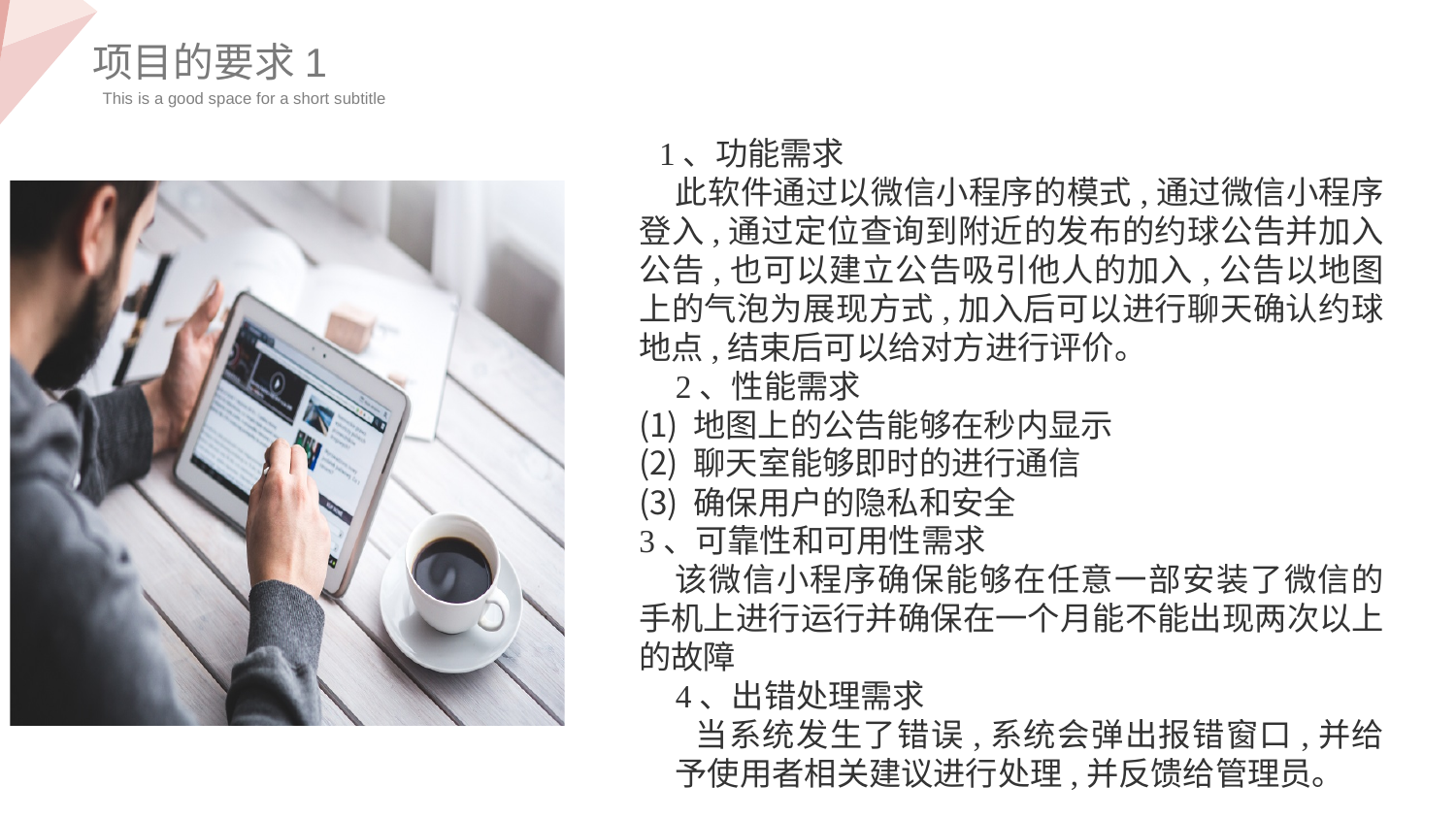

项目的要求1
This is a good space for a short subtitle
1、功能需求
此软件通过以微信小程序的模式,通过微信小程序登入,通过定位查询到附近的发布的约球公告并加入公告,也可以建立公告吸引他人的加入,公告以地图上的气泡为展现方式,加入后可以进行聊天确认约球地点,结束后可以给对方进行评价。
2、性能需求
地图上的公告能够在秒内显示
聊天室能够即时的进行通信
确保用户的隐私和安全
3、可靠性和可用性需求
该微信小程序确保能够在任意一部安装了微信的手机上进行运行并确保在一个月能不能出现两次以上的故障
4、出错处理需求
当系统发生了错误,系统会弹出报错窗口,并给予使用者相关建议进行处理,并反馈给管理员。